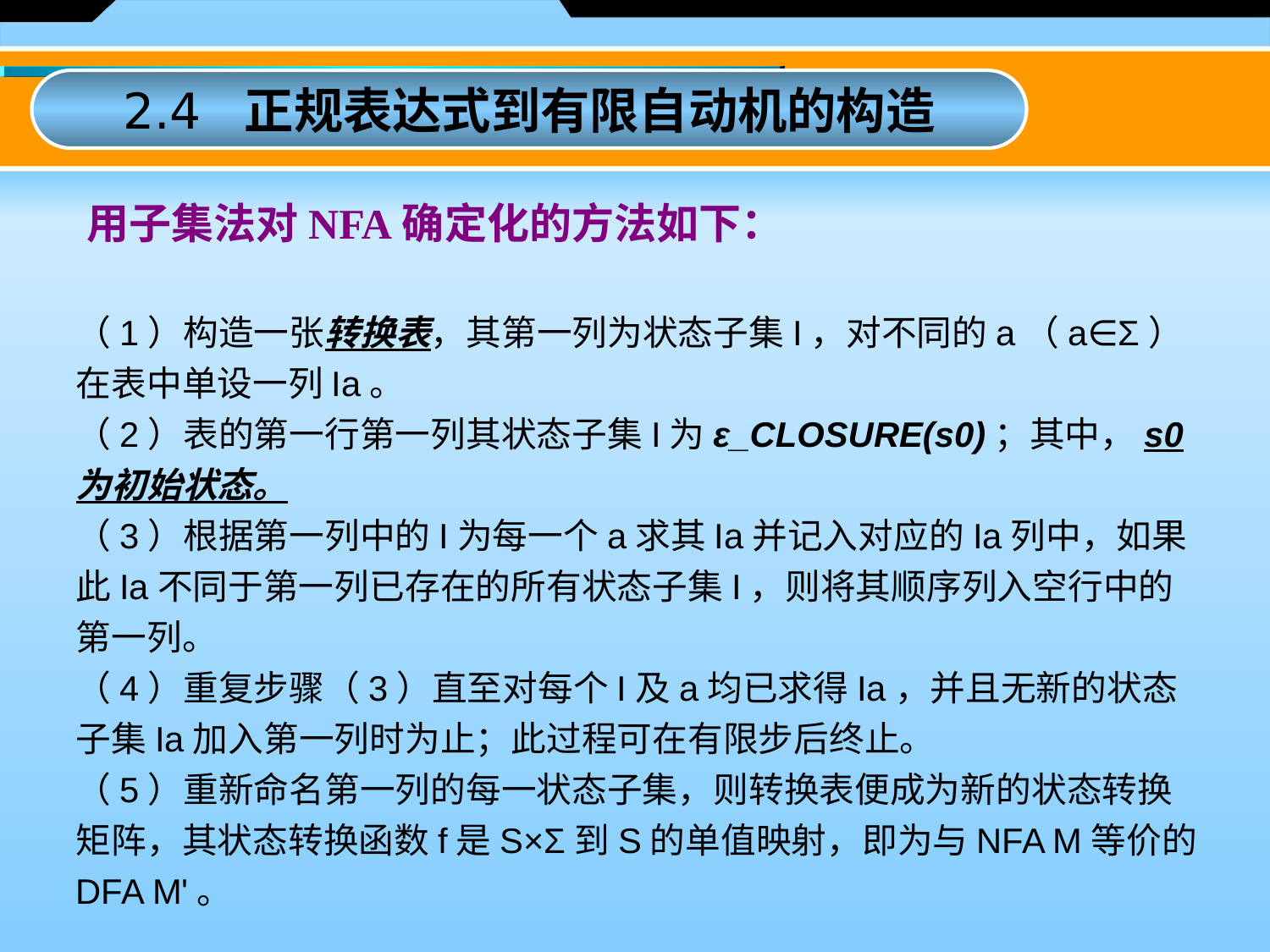

2.4  正规表达式到有限自动机的构造
用子集法对NFA确定化的方法如下：
（1）构造一张转换表，其第一列为状态子集I，对不同的a（a∈Σ）在表中单设一列Ia。
（2）表的第一行第一列其状态子集I为ε_CLOSURE(s0)；其中，s0为初始状态。
（3）根据第一列中的I为每一个a求其Ia并记入对应的Ia列中，如果此Ia不同于第一列已存在的所有状态子集I，则将其顺序列入空行中的第一列。
（4）重复步骤（3）直至对每个I及a均已求得Ia，并且无新的状态子集Ia加入第一列时为止；此过程可在有限步后终止。
（5）重新命名第一列的每一状态子集，则转换表便成为新的状态转换矩阵，其状态转换函数f是S×Σ到S的单值映射，即为与NFA M等价的DFA M'。